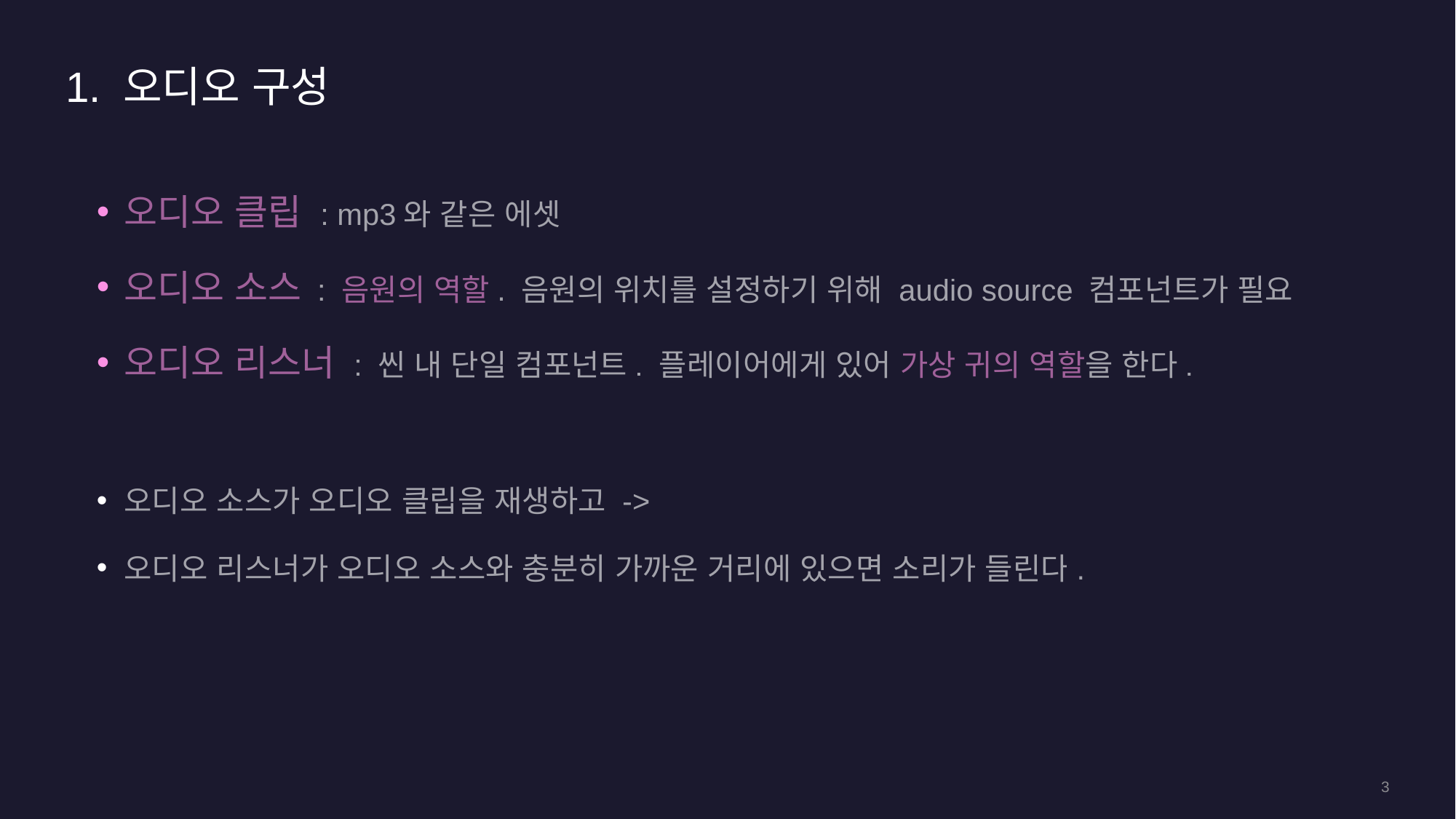

# 1. 오디오 구성
오디오 클립 : mp3와 같은 에셋
오디오 소스 : 음원의 역할. 음원의 위치를 설정하기 위해 audio source 컴포넌트가 필요
오디오 리스너 : 씬 내 단일 컴포넌트. 플레이어에게 있어 가상 귀의 역할을 한다.

오디오 소스가 오디오 클립을 재생하고 ->
오디오 리스너가 오디오 소스와 충분히 가까운 거리에 있으면 소리가 들린다.
3